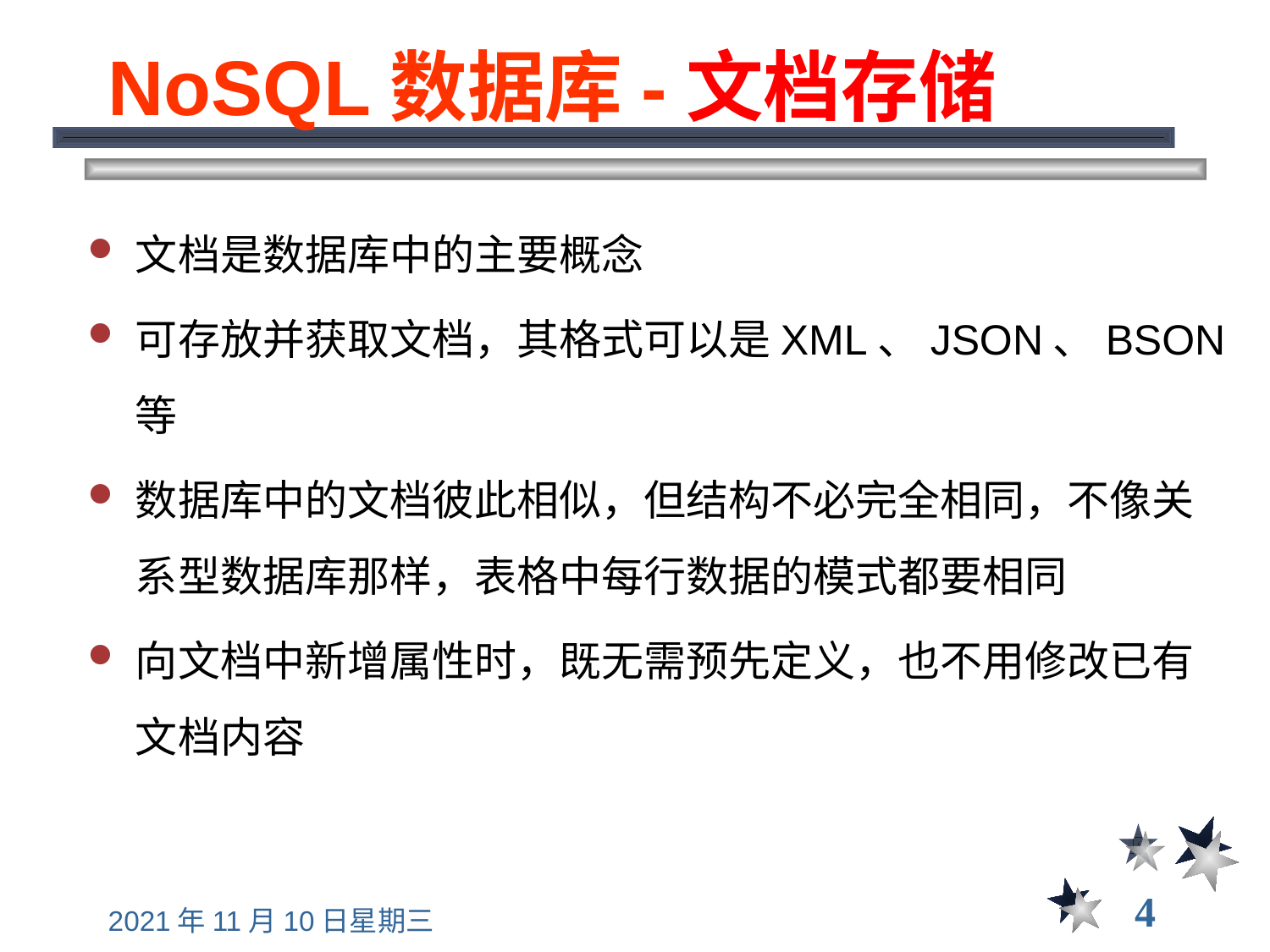

# NoSQL数据库-文档存储
文档是数据库中的主要概念
可存放并获取文档，其格式可以是XML、JSON、BSON等
数据库中的文档彼此相似，但结构不必完全相同，不像关系型数据库那样，表格中每行数据的模式都要相同
向文档中新增属性时，既无需预先定义，也不用修改已有文档内容
4
2021年11月10日星期三
大数据管理----前言